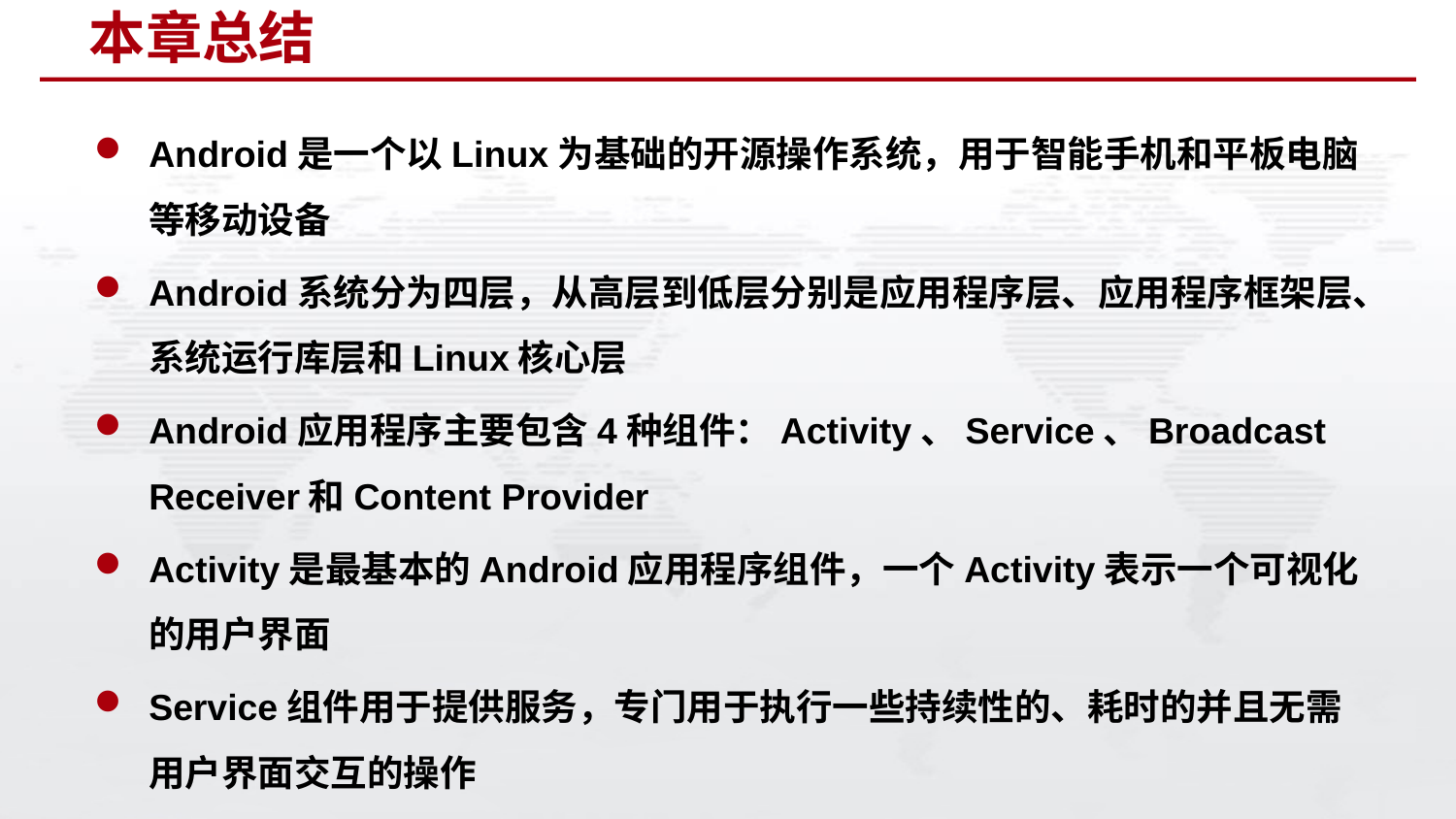

# 本章总结
Android是一个以Linux为基础的开源操作系统，用于智能手机和平板电脑等移动设备
Android系统分为四层，从高层到低层分别是应用程序层、应用程序框架层、系统运行库层和Linux核心层
Android应用程序主要包含4种组件：Activity、Service、Broadcast Receiver和Content Provider
Activity是最基本的Android应用程序组件，一个Activity表示一个可视化的用户界面
Service组件用于提供服务，专门用于执行一些持续性的、耗时的并且无需用户界面交互的操作